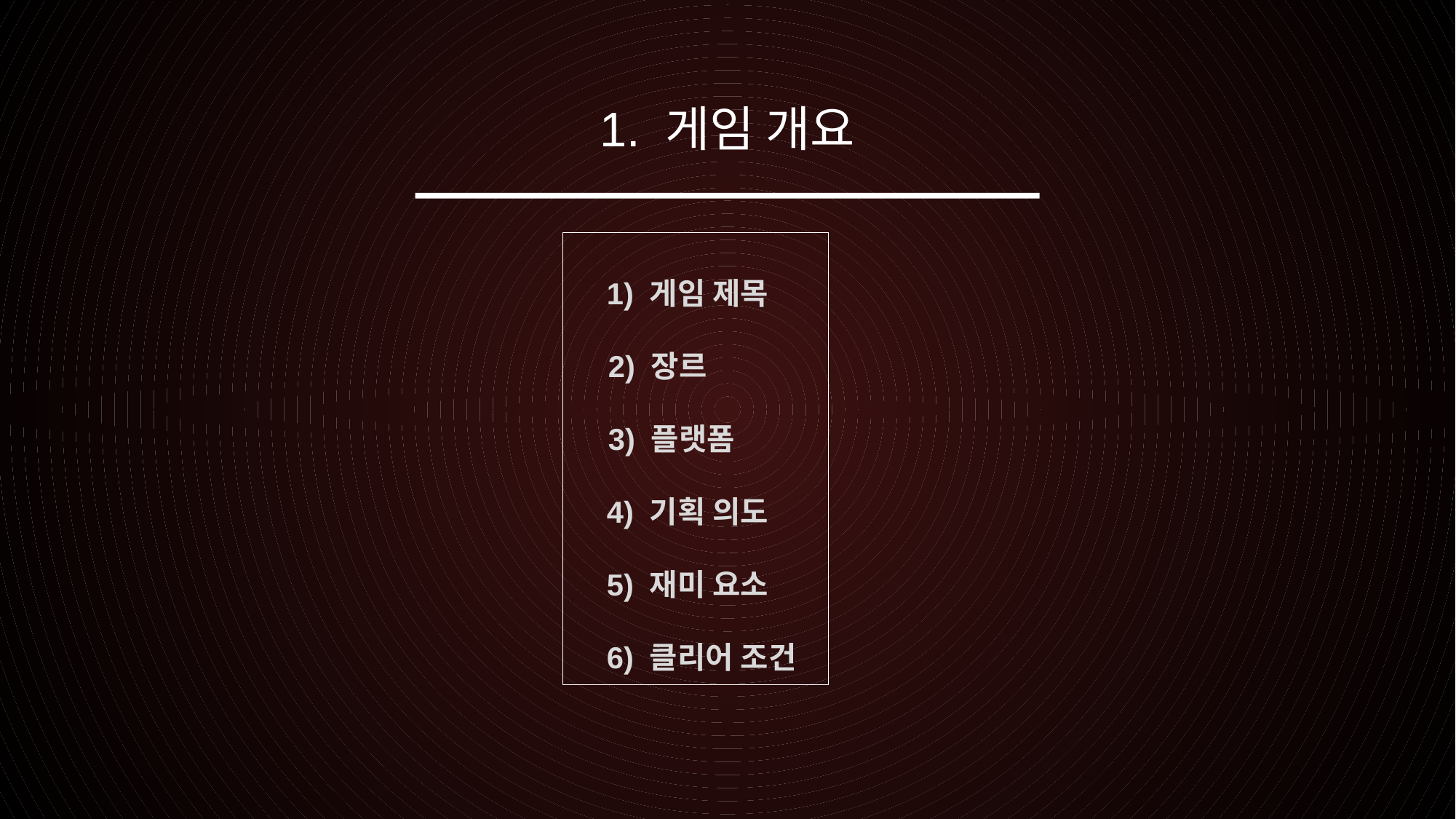

1. 게임 개요

    1) 게임 제목
    2) 장르
    3) 플랫폼
    4) 기획 의도
    5) 재미 요소
    6) 클리어 조건